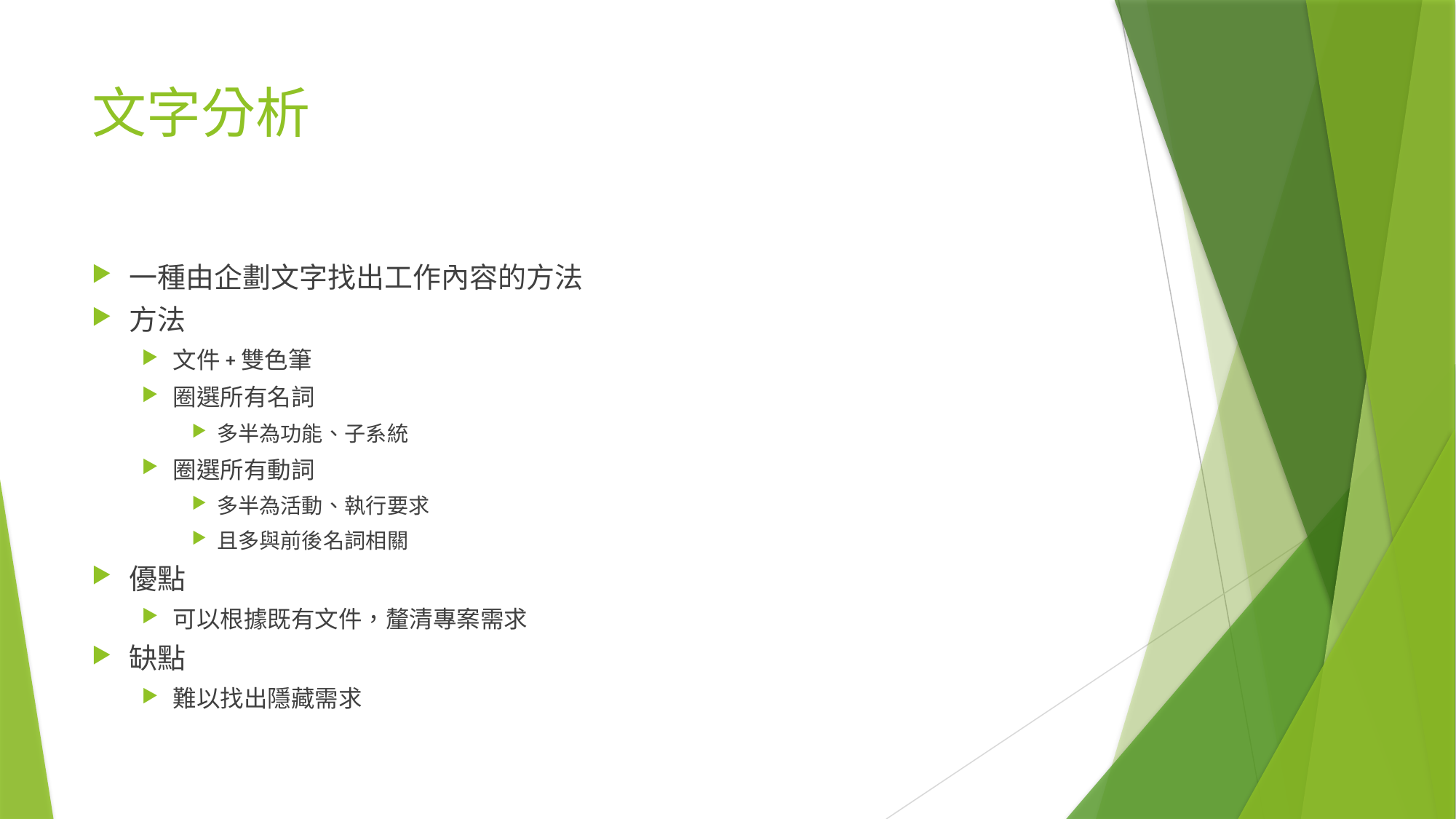

# 文字分析
一種由企劃文字找出工作內容的方法
方法
文件+雙色筆
圈選所有名詞
多半為功能、子系統
圈選所有動詞
多半為活動、執行要求
且多與前後名詞相關
優點
可以根據既有文件，釐清專案需求
缺點
難以找出隱藏需求